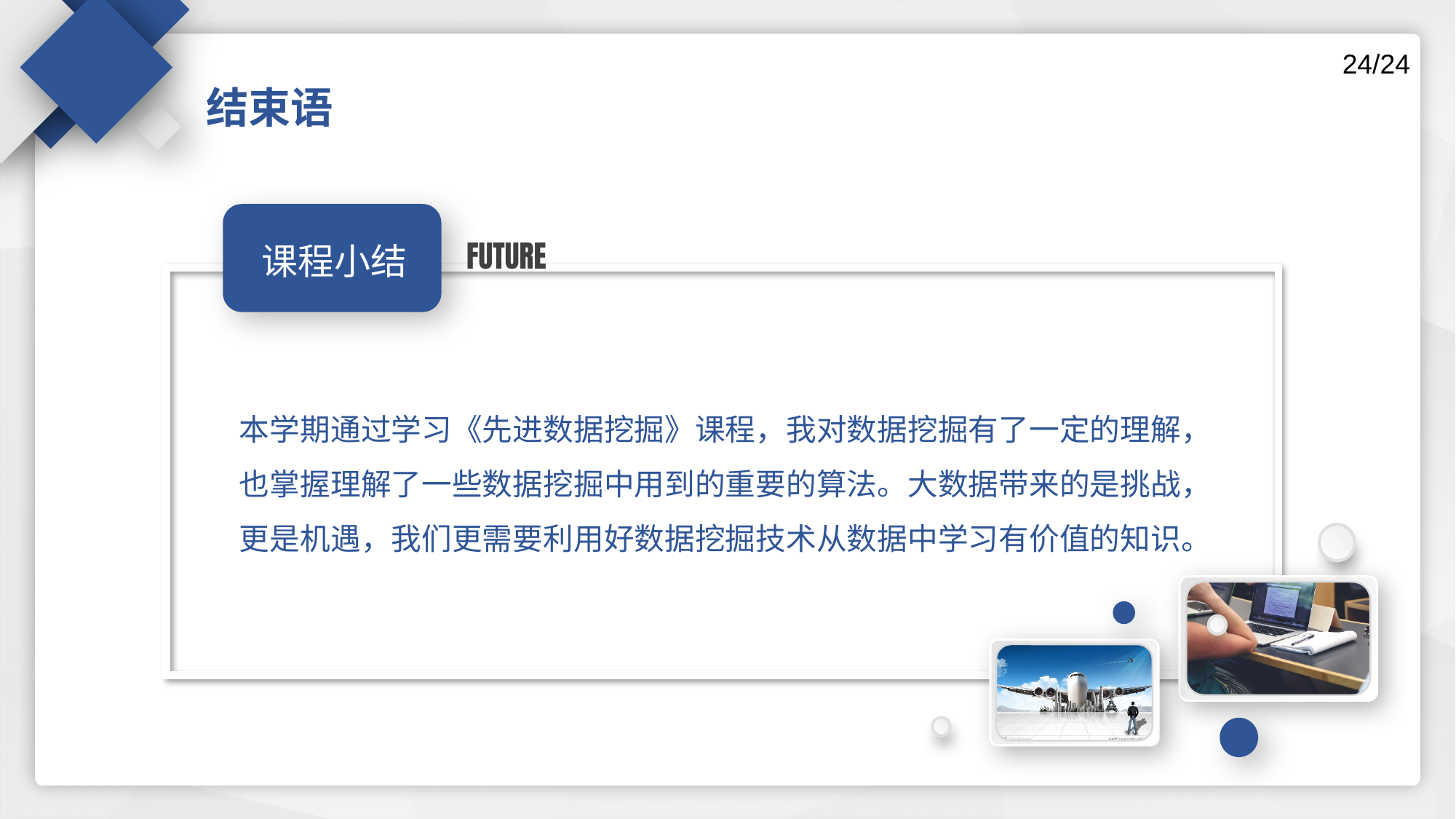

24/24
结束语
总结

课程小结
FUTURE

本学期通过学习《先进数据挖掘》课程，我对数据挖掘有了一定的理解，也掌握理解了一些数据挖掘中用到的重要的算法。大数据带来的是挑战，更是机遇，我们更需要利用好数据挖掘技术从数据中学习有价值的知识。